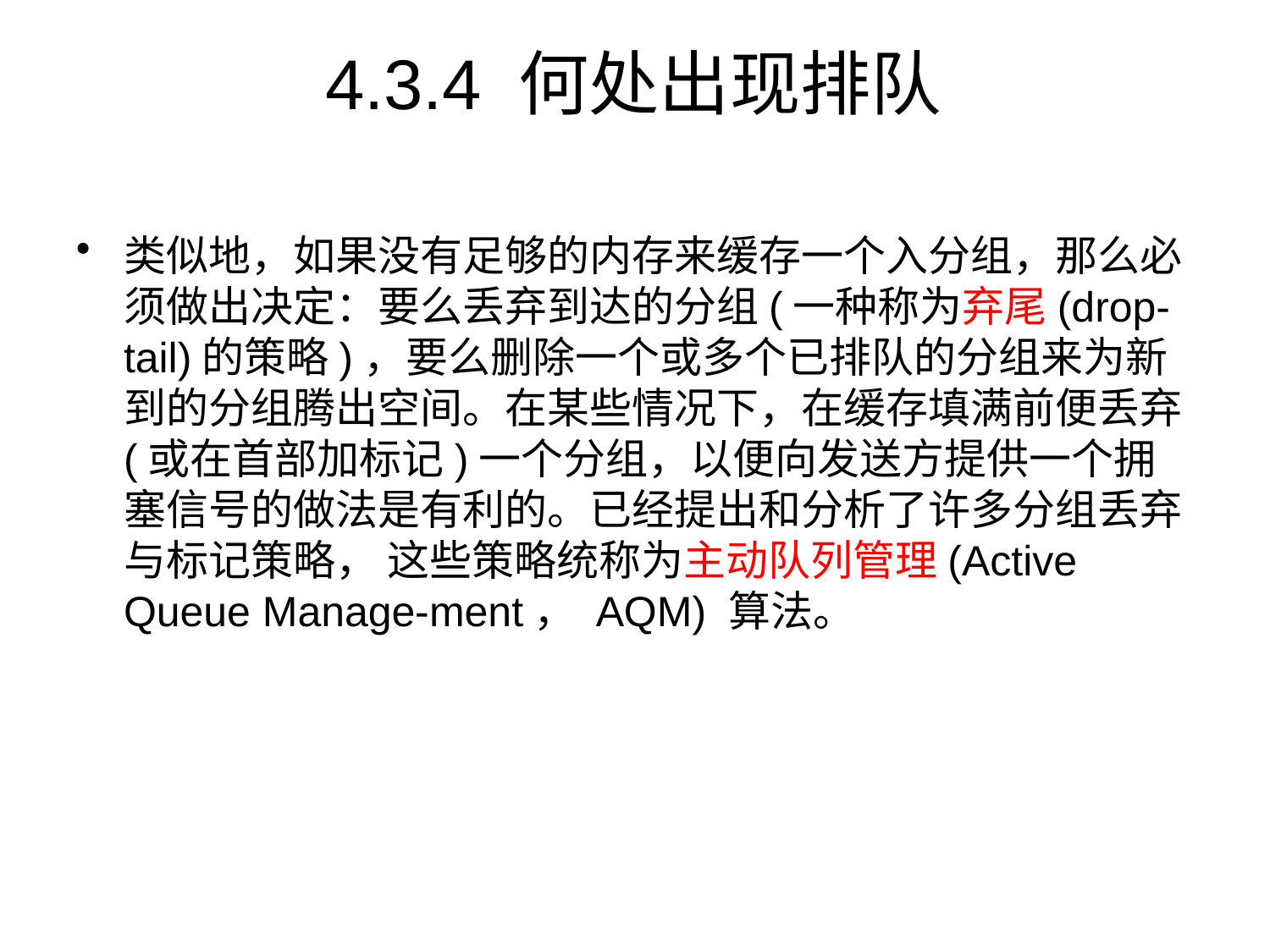

# 4.3.4 何处出现排队
类似地，如果没有足够的内存来缓存一个入分组，那么必须做出决定：要么丢弃到达的分组(一种称为弃尾(drop-tail)的策略)，要么删除一个或多个已排队的分组来为新到的分组腾出空间。在某些情况下，在缓存填满前便丢弃(或在首部加标记)一个分组，以便向发送方提供一个拥塞信号的做法是有利的。已经提出和分析了许多分组丢弃与标记策略， 这些策略统称为主动队列管理(Active Queue Manage-ment， AQM) 算法。